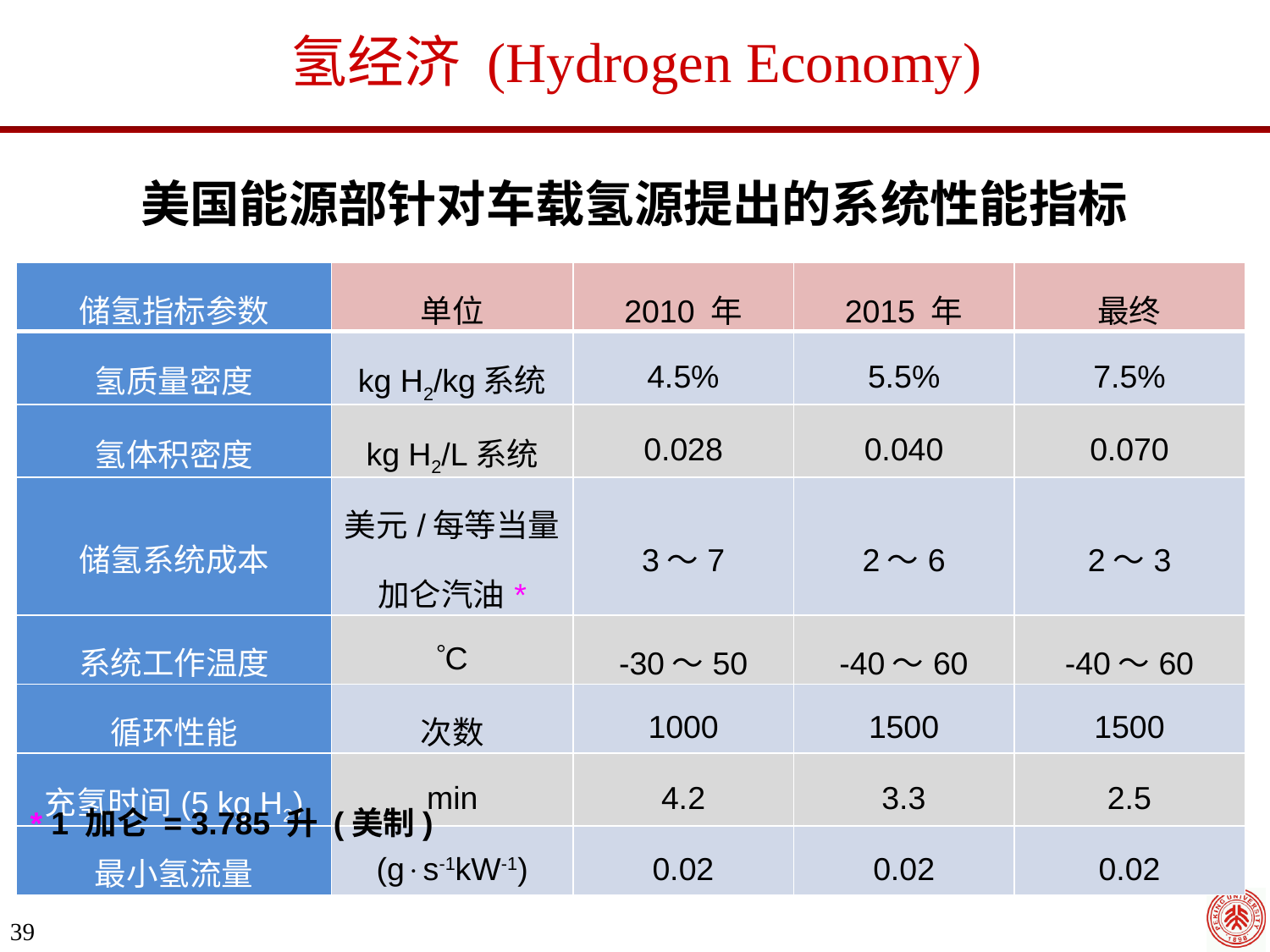

氢经济 (Hydrogen Economy)

美国能源部针对车载氢源提出的系统性能指标
| 储氢指标参数 | 单位 | 2010 年 | 2015 年 | 最终 |
| --- | --- | --- | --- | --- |
| 氢质量密度 | kg H2/kg系统 | 4.5% | 5.5% | 7.5% |
| 氢体积密度 | kg H2/L系统 | 0.028 | 0.040 | 0.070 |
| 储氢系统成本 | 美元/每等当量加仑汽油\* | 3～7 | 2～6 | 2～3 |
| 系统工作温度 | °C | -30～50 | -40～60 | -40～60 |
| 循环性能 | 次数 | 1000 | 1500 | 1500 |
| 充氢时间(5 kg H2) | min | 4.2 | 3.3 | 2.5 |
| 最小氢流量 | (g⋅s-1kW-1) | 0.02 | 0.02 | 0.02 |
* 1 加仑 = 3.785 升 (美制)
39